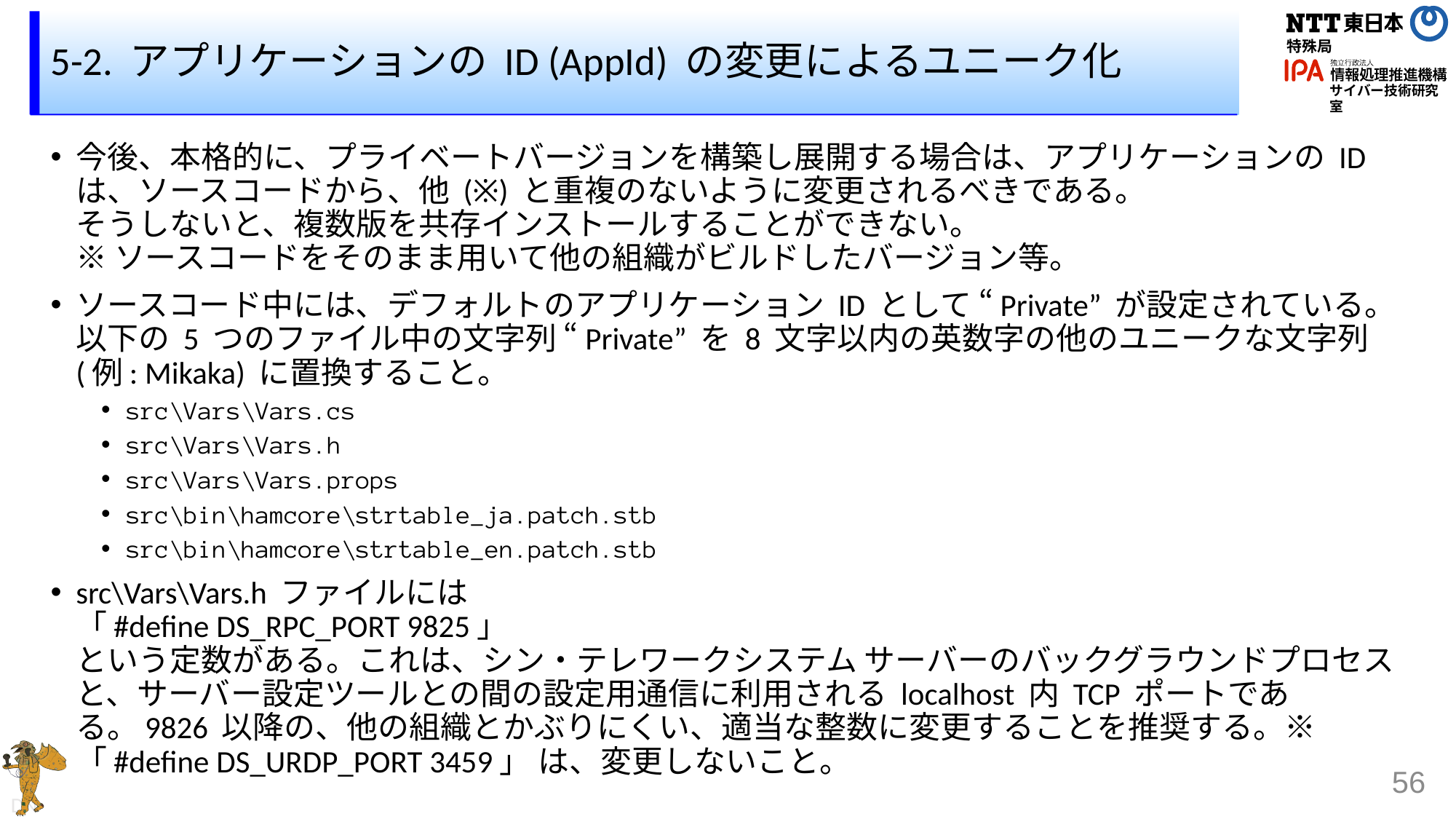

# 5-2. アプリケーションの ID (AppId) の変更によるユニーク化
今後、本格的に、プライベートバージョンを構築し展開する場合は、アプリケーションの ID は、ソースコードから、他 (※) と重複のないように変更されるべきである。
そうしないと、複数版を共存インストールすることができない。
※ ソースコードをそのまま用いて他の組織がビルドしたバージョン等。
ソースコード中には、デフォルトのアプリケーション ID として “Private” が設定されている。以下の 5 つのファイル中の文字列 “Private” を 8 文字以内の英数字の他のユニークな文字列 (例: Mikaka) に置換すること。
src\Vars\Vars.cs
src\Vars\Vars.h
src\Vars\Vars.props
src\bin\hamcore\strtable_ja.patch.stb
src\bin\hamcore\strtable_en.patch.stb
src\Vars\Vars.h ファイルには
「#define DS_RPC_PORT 9825」
という定数がある。これは、シン・テレワークシステム サーバーのバックグラウンドプロセスと、サーバー設定ツールとの間の設定用通信に利用される localhost 内 TCP ポートである。9826 以降の、他の組織とかぶりにくい、適当な整数に変更することを推奨する。※ 「#define DS_URDP_PORT 3459」 は、変更しないこと。
56